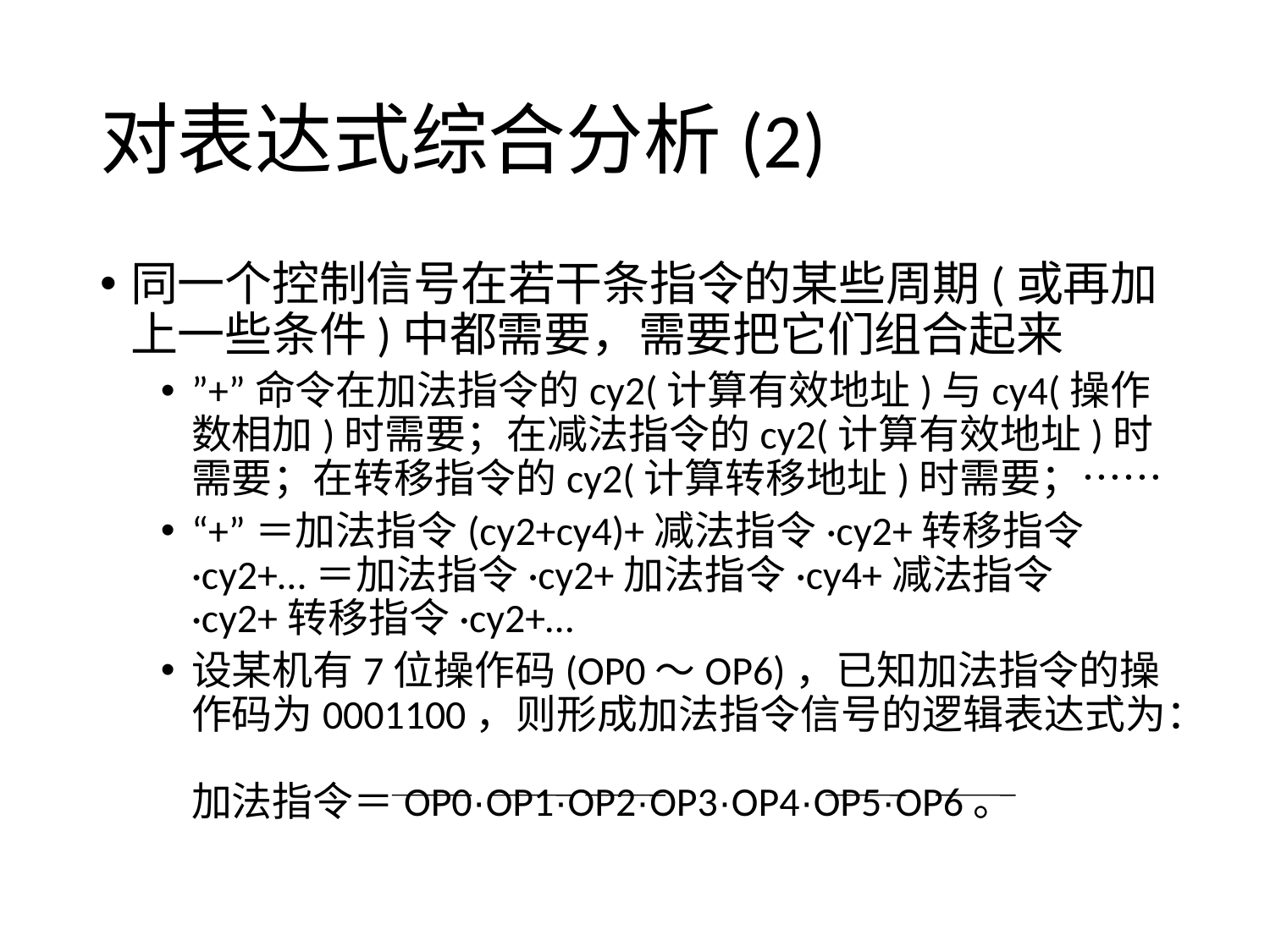

# 对表达式综合分析(2)
同一个控制信号在若干条指令的某些周期(或再加上一些条件)中都需要，需要把它们组合起来
”+”命令在加法指令的cy2(计算有效地址)与cy4(操作数相加)时需要；在减法指令的cy2(计算有效地址)时需要；在转移指令的cy2(计算转移地址)时需要；……
“+”＝加法指令(cy2+cy4)+减法指令·cy2+转移指令·cy2+…＝加法指令·cy2+加法指令·cy4+减法指令·cy2+转移指令·cy2+…
设某机有7位操作码(OP0～OP6)，已知加法指令的操作码为0001100，则形成加法指令信号的逻辑表达式为：
加法指令＝OP0·OP1·OP2·OP3·OP4·OP5·OP6。